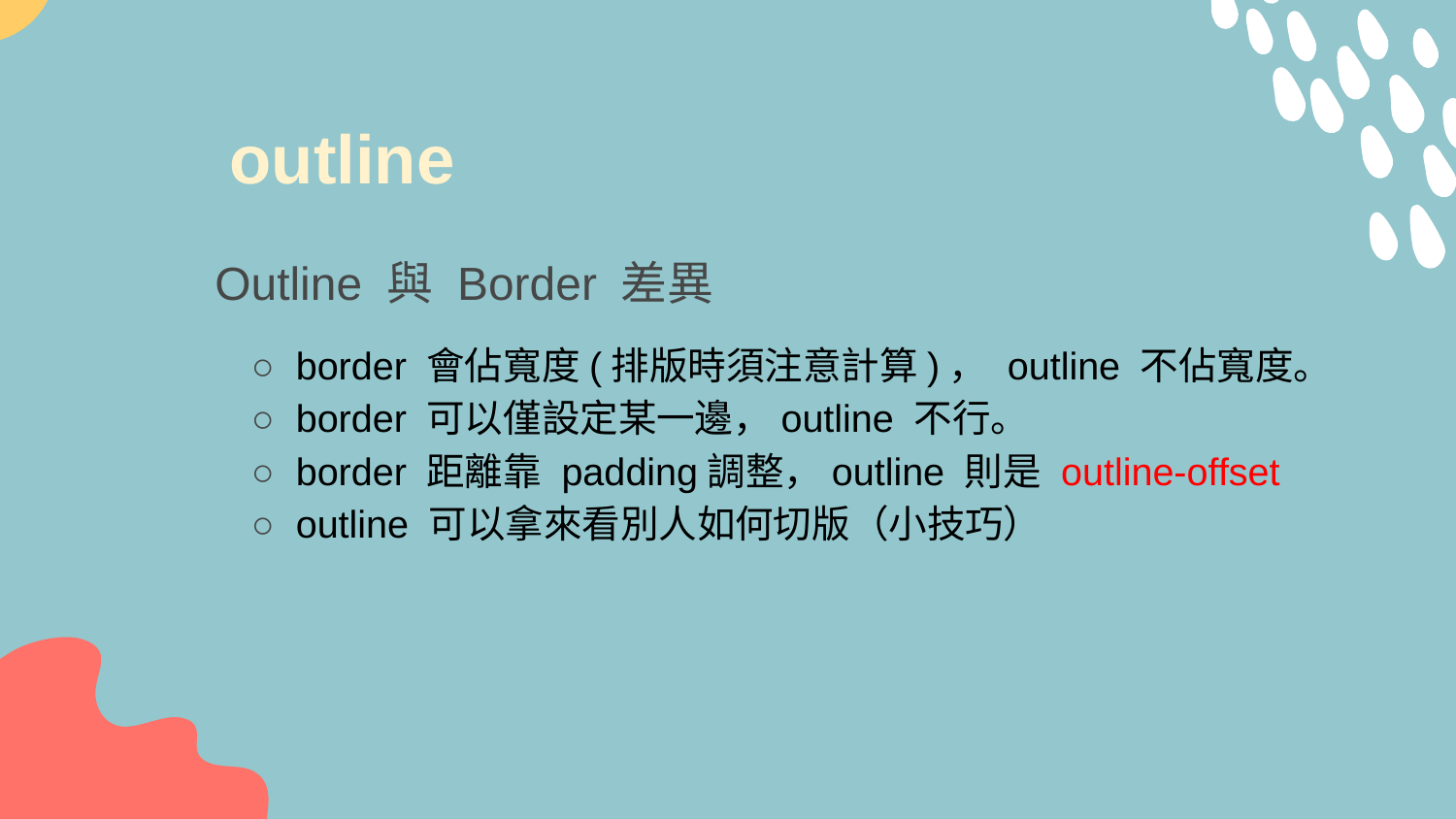

# outline

Outline 與 Border 差異
○  border 會佔寬度(排版時須注意計算)， outline 不佔寬度。
○  border 可以僅設定某一邊，outline 不行。
○  border 距離靠 padding調整，outline 則是 outline-offset
○  outline 可以拿來看別人如何切版（小技巧）